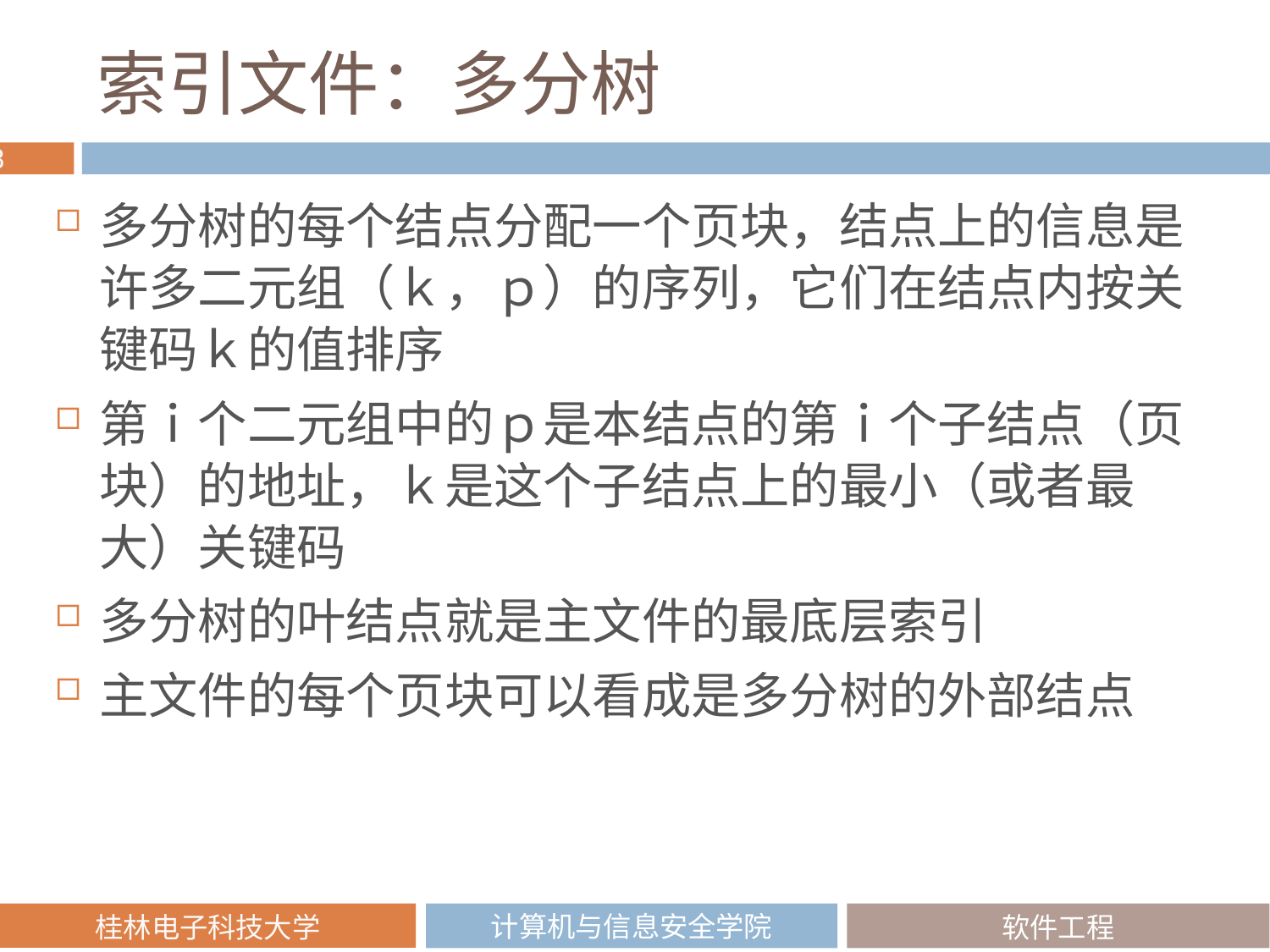

# 索引文件：多分树
多分树的每个结点分配一个页块，结点上的信息是许多二元组（ｋ，ｐ）的序列，它们在结点内按关键码ｋ的值排序
第ｉ个二元组中的ｐ是本结点的第ｉ个子结点（页块）的地址，ｋ是这个子结点上的最小（或者最大）关键码
多分树的叶结点就是主文件的最底层索引
主文件的每个页块可以看成是多分树的外部结点